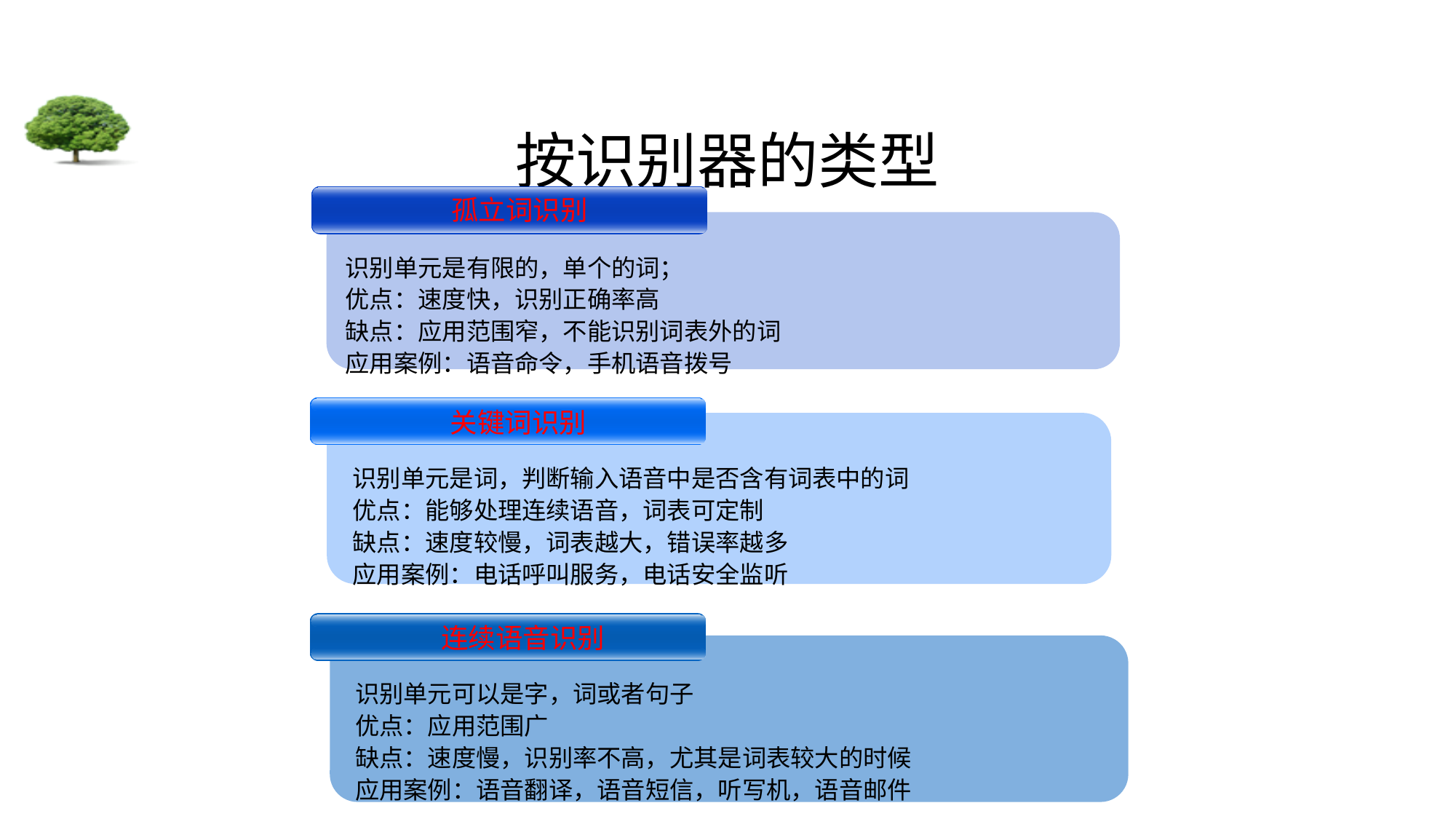

# 按识别器的类型

 孤立词识别

识别单元是有限的，单个的词；
优点：速度快，识别正确率高
缺点：应用范围窄，不能识别词表外的词
应用案例：语音命令，手机语音拨号

 关键词识别

识别单元是词，判断输入语音中是否含有词表中的词
优点：能够处理连续语音，词表可定制
缺点：速度较慢，词表越大，错误率越多
应用案例：电话呼叫服务，电话安全监听

 连续语音识别

识别单元可以是字，词或者句子
优点：应用范围广
缺点：速度慢，识别率不高，尤其是词表较大的时候
应用案例：语音翻译，语音短信，听写机，语音邮件